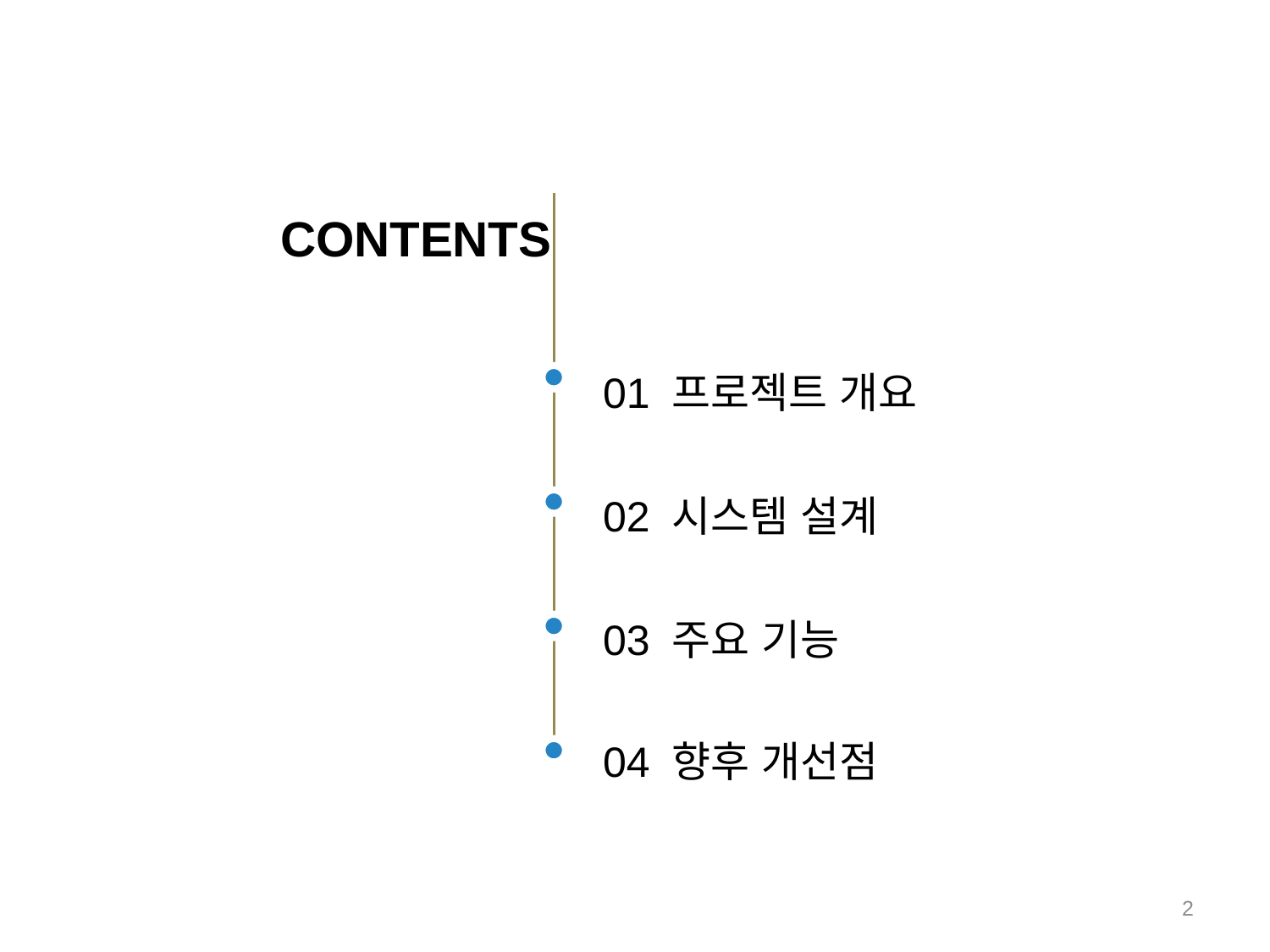

CONTENTS
01 프로젝트 개요

02 시스템 설계

03 주요 기능

04 향후 개선점

2